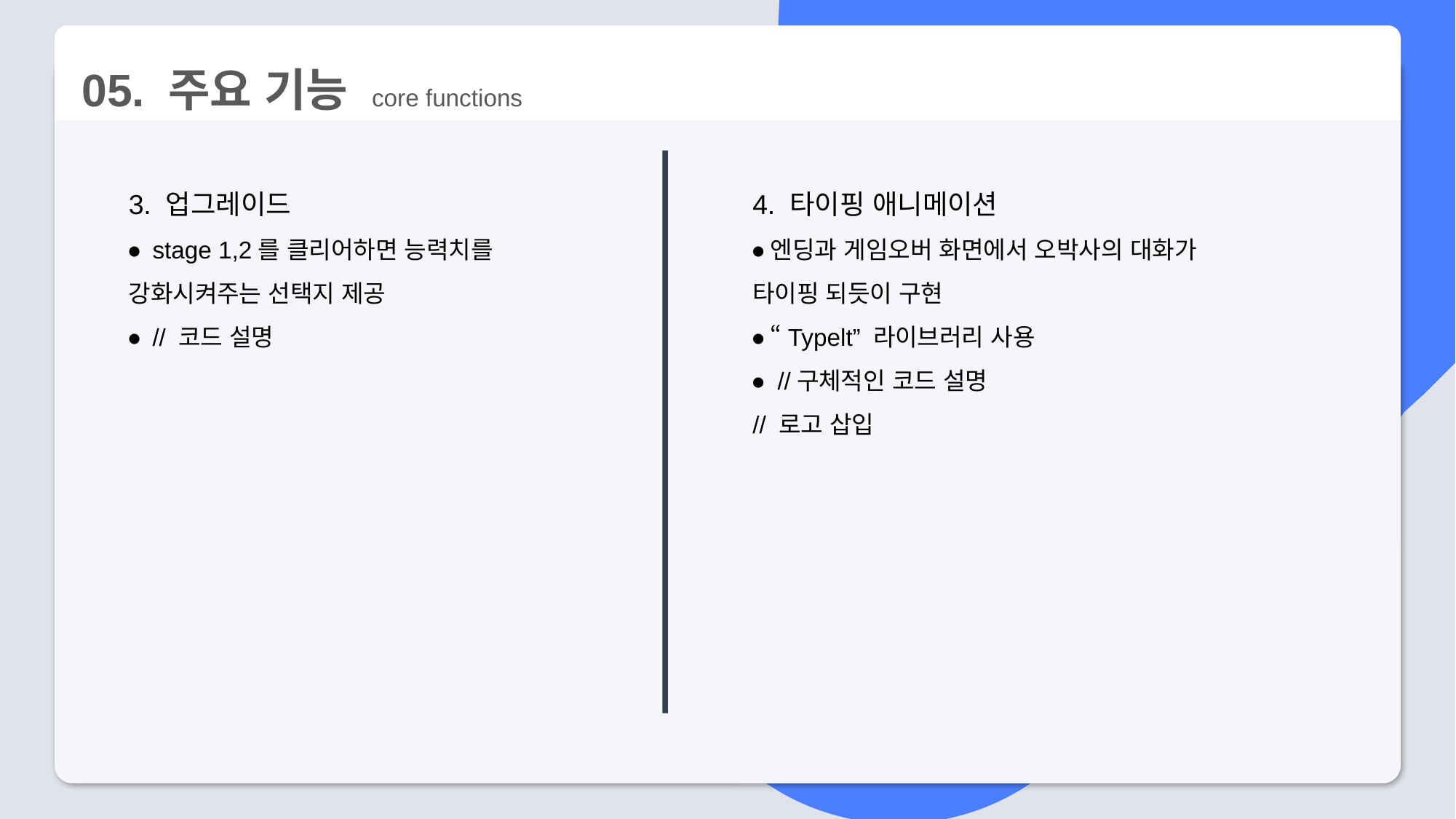

05. 주요 기능 core functions

3. 업그레이드
⦁ stage 1,2를 클리어하면 능력치를 강화시켜주는 선택지 제공
⦁ // 코드 설명
4. 타이핑 애니메이션
⦁ 엔딩과 게임오버 화면에서 오박사의 대화가 타이핑 되듯이 구현
⦁ “Typelt” 라이브러리 사용
⦁  //구체적인 코드 설명
// 로고 삽입